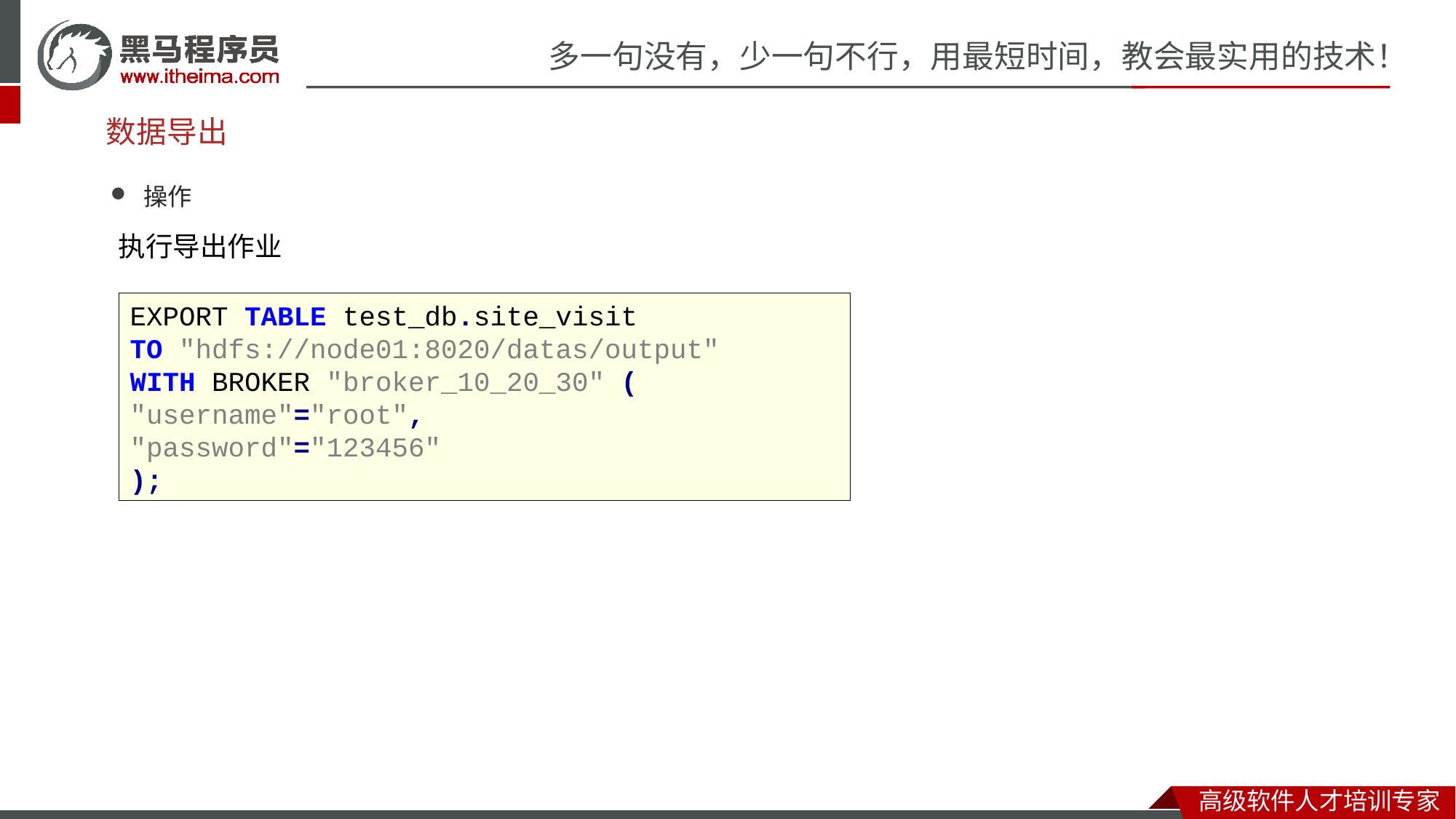

# 数据导出
操作
执行导出作业
EXPORT TABLE test_db.site_visit
TO "hdfs://node01:8020/datas/output"
WITH BROKER "broker_10_20_30" (
"username"="root",
"password"="123456"
);